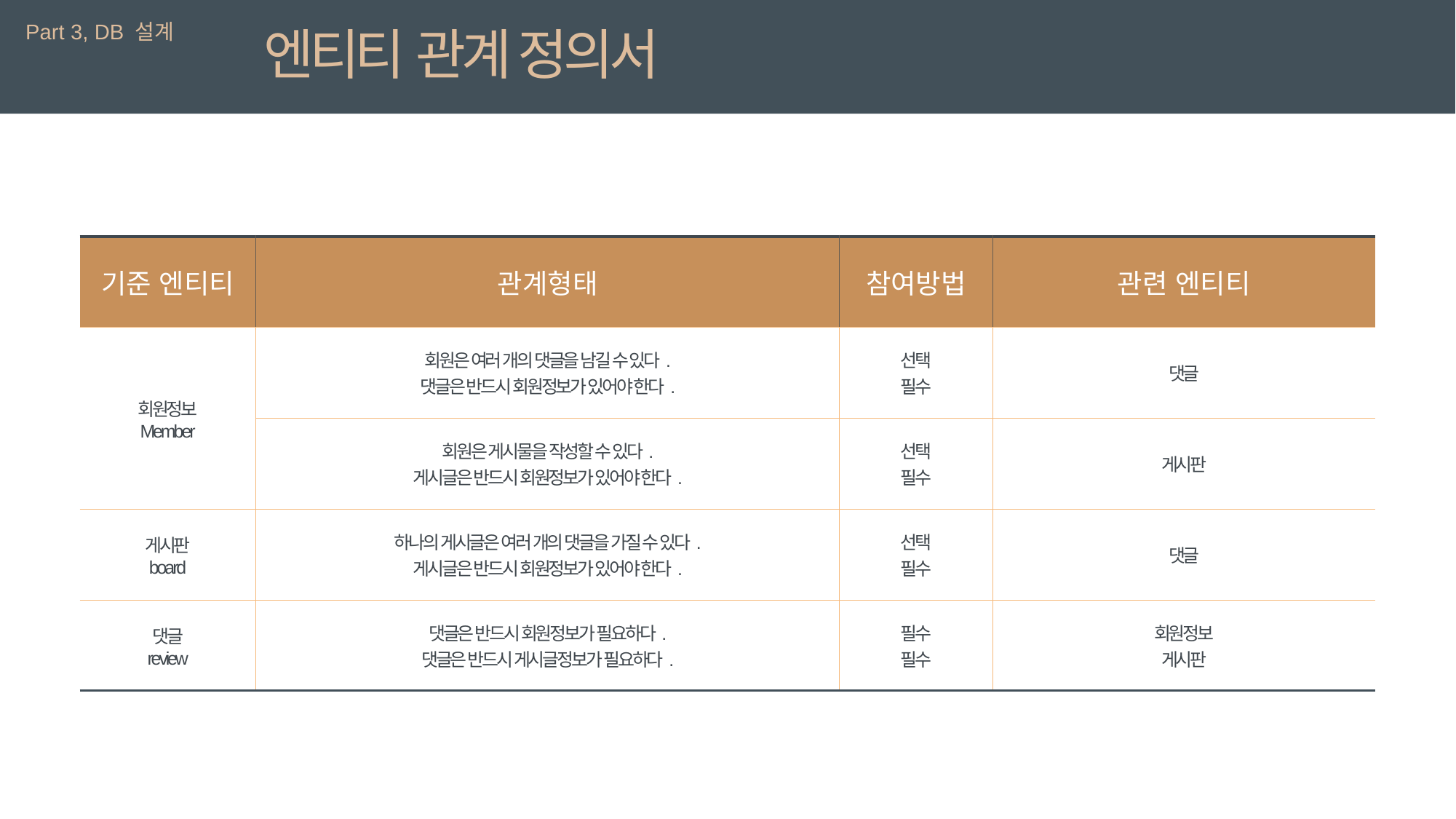

Part 3, DB 설계
엔티티 관계 정의서
| 기준 엔티티 | 관계형태 | 참여방법 | 관련 엔티티 |
| --- | --- | --- | --- |
| 회원정보 Member | 회원은 여러 개의 댓글을 남길 수 있다. 댓글은 반드시 회원정보가 있어야 한다. | 선택 필수 | 댓글 |
|  | 회원은 게시물을 작성할 수 있다. 게시글은 반드시 회원정보가 있어야 한다. | 선택 필수 | 게시판 |
| 게시판 board | 하나의 게시글은 여러 개의 댓글을 가질 수 있다. 게시글은 반드시 회원정보가 있어야 한다. | 선택 필수 | 댓글 |
| 댓글 review | 댓글은 반드시 회원정보가 필요하다. 댓글은 반드시 게시글정보가 필요하다. | 필수 필수 | 회원정보 게시판 |